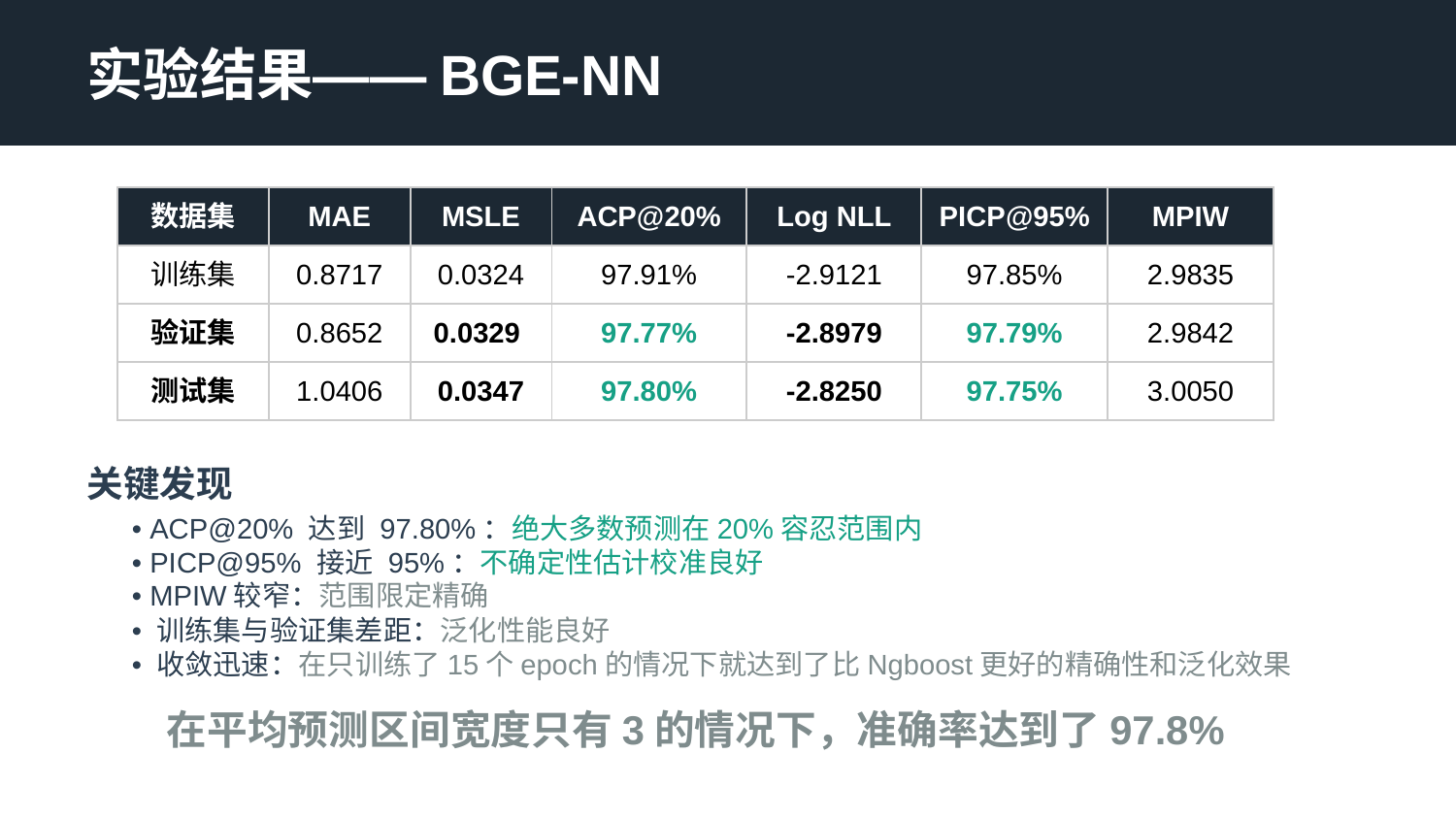

实验结果——BGE-NN
| 数据集 | MAE | MSLE | ACP@20% | Log NLL | PICP@95% | MPIW |
| --- | --- | --- | --- | --- | --- | --- |
| 训练集 | 0.8717 | 0.0324 | 97.91% | -2.9121 | 97.85% | 2.9835 |
| 验证集 | 0.8652 | 0.0329 | 97.77% | -2.8979 | 97.79% | 2.9842 |
| 测试集 | 1.0406 | 0.0347 | 97.80% | -2.8250 | 97.75% | 3.0050 |
关键发现
• ACP@20% 达到 97.80%：绝大多数预测在20%容忍范围内
• PICP@95% 接近 95%：不确定性估计校准良好
• MPIW较窄：范围限定精确
• 训练集与验证集差距：泛化性能良好
• 收敛迅速：在只训练了15个epoch的情况下就达到了比Ngboost更好的精确性和泛化效果

在平均预测区间宽度只有3的情况下，准确率达到了97.8%